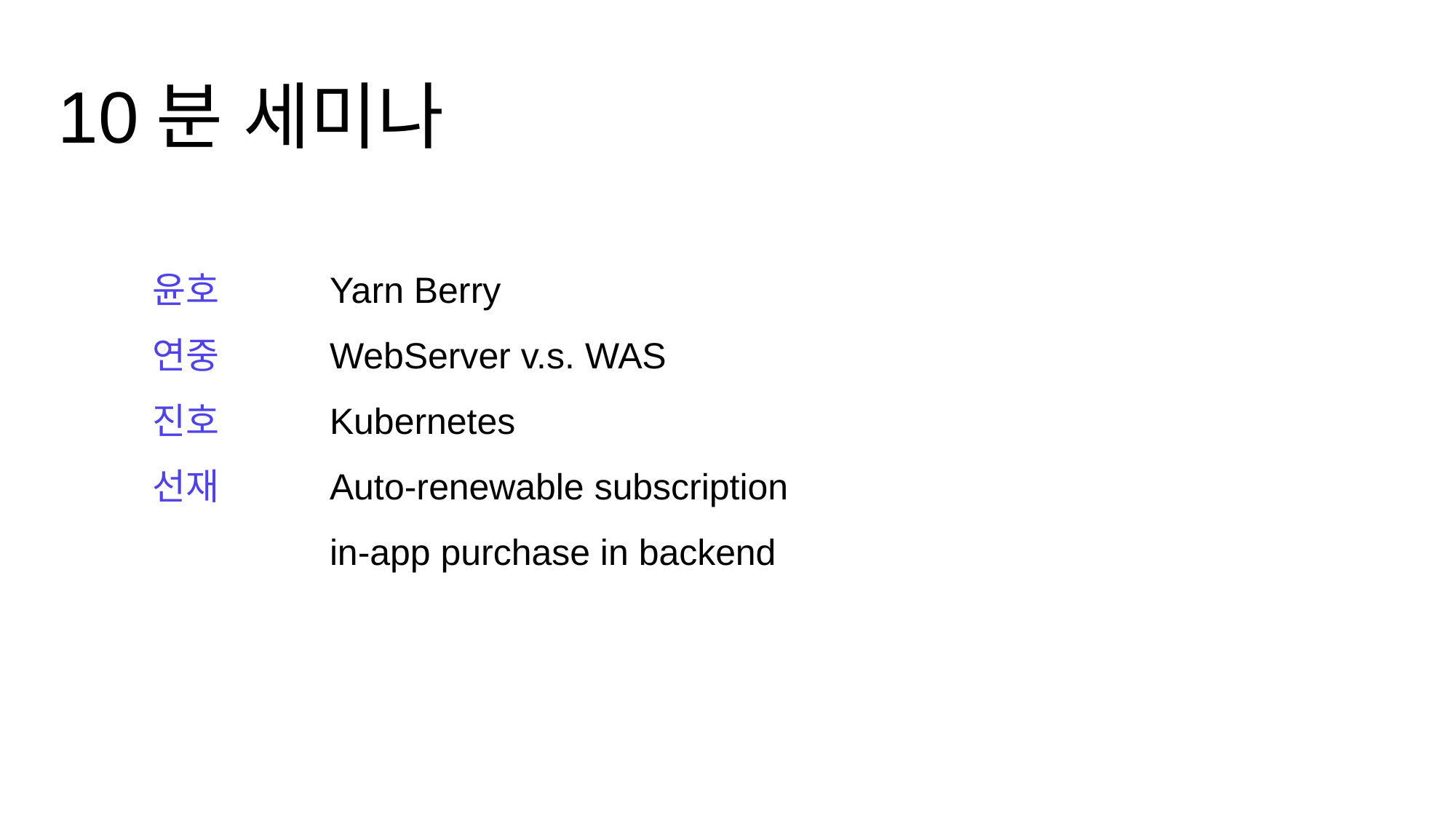

10분 세미나
윤호
연중
진호
선재
Yarn Berry
WebServer v.s. WAS
Kubernetes
Auto-renewable subscription
in-app purchase in backend